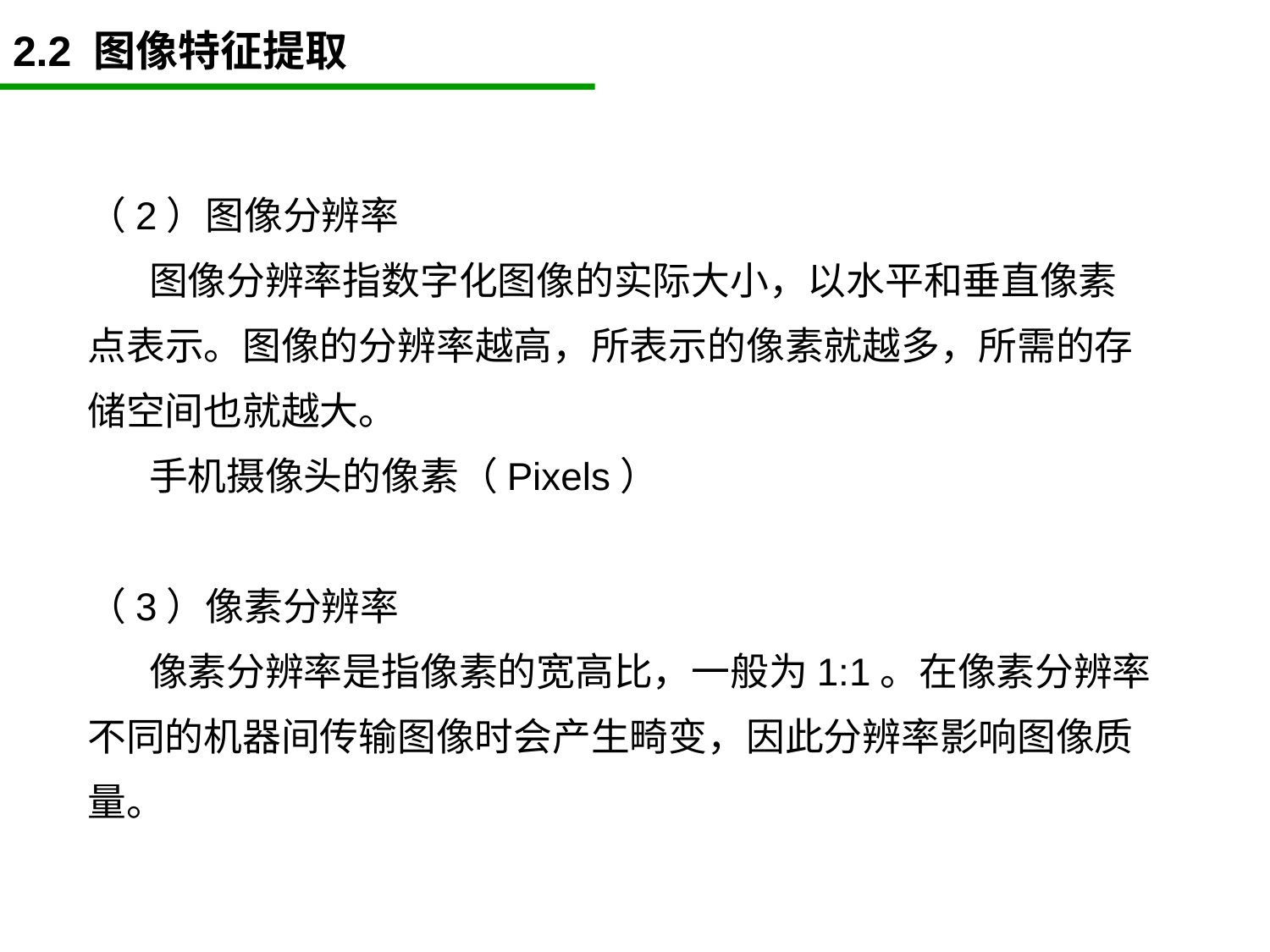

# 2.2 图像特征提取
（2）图像分辨率
      图像分辨率指数字化图像的实际大小，以水平和垂直像素点表示。图像的分辨率越高，所表示的像素就越多，所需的存储空间也就越大。
      手机摄像头的像素（Pixels）

（3）像素分辨率
      像素分辨率是指像素的宽高比，一般为1:1。在像素分辨率不同的机器间传输图像时会产生畸变，因此分辨率影响图像质量。